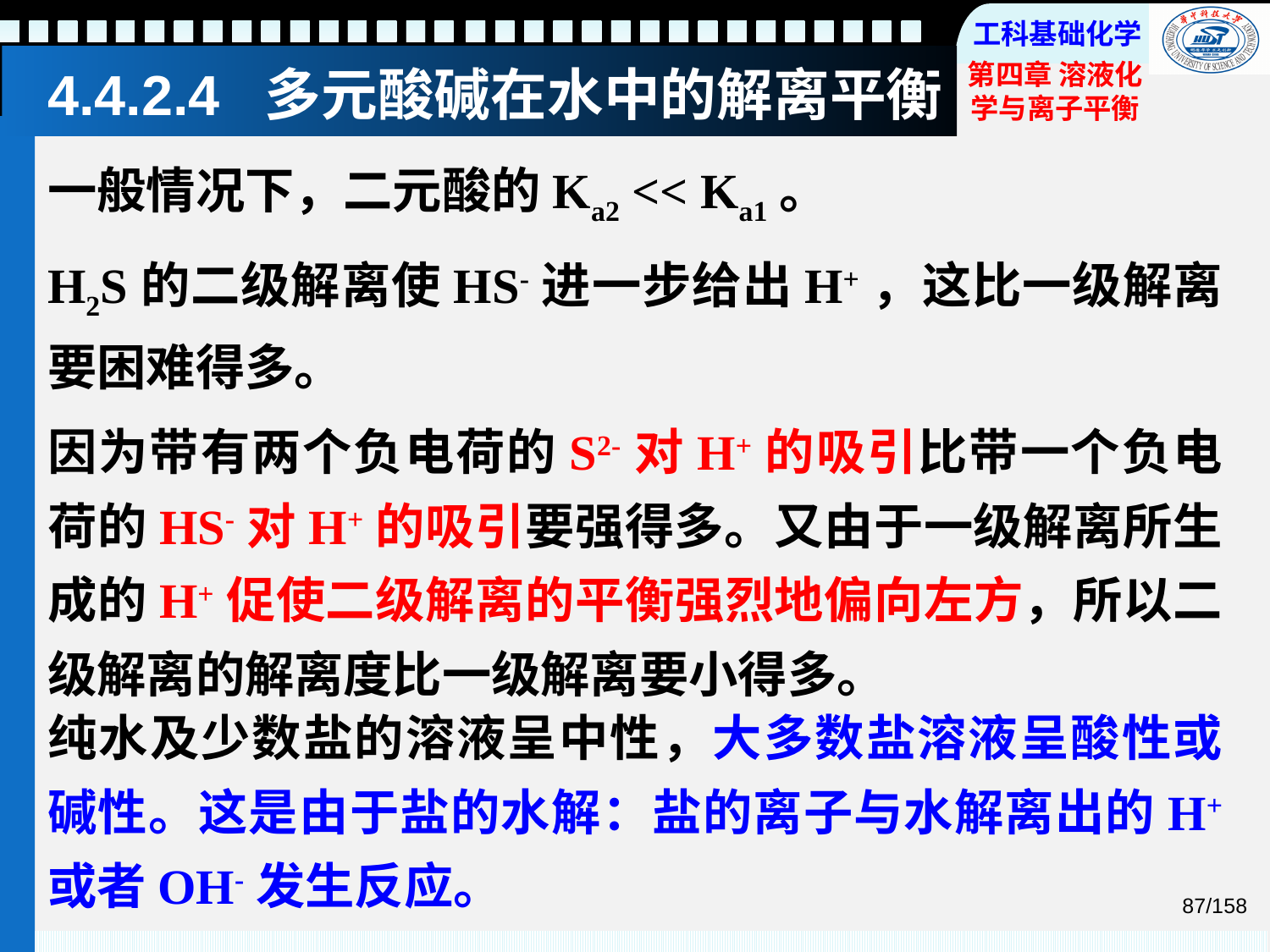

# 4.4.2.4  多元酸碱在水中的解离平衡
一般情况下，二元酸的Ka2 << Ka1。
H2S的二级解离使HS-进一步给出H+，这比一级解离要困难得多。
因为带有两个负电荷的S2-对H+的吸引比带一个负电荷的HS-对H+的吸引要强得多。又由于一级解离所生成的H+促使二级解离的平衡强烈地偏向左方，所以二级解离的解离度比一级解离要小得多。
纯水及少数盐的溶液呈中性，大多数盐溶液呈酸性或碱性。这是由于盐的水解：盐的离子与水解离出的H+ 或者OH-发生反应。